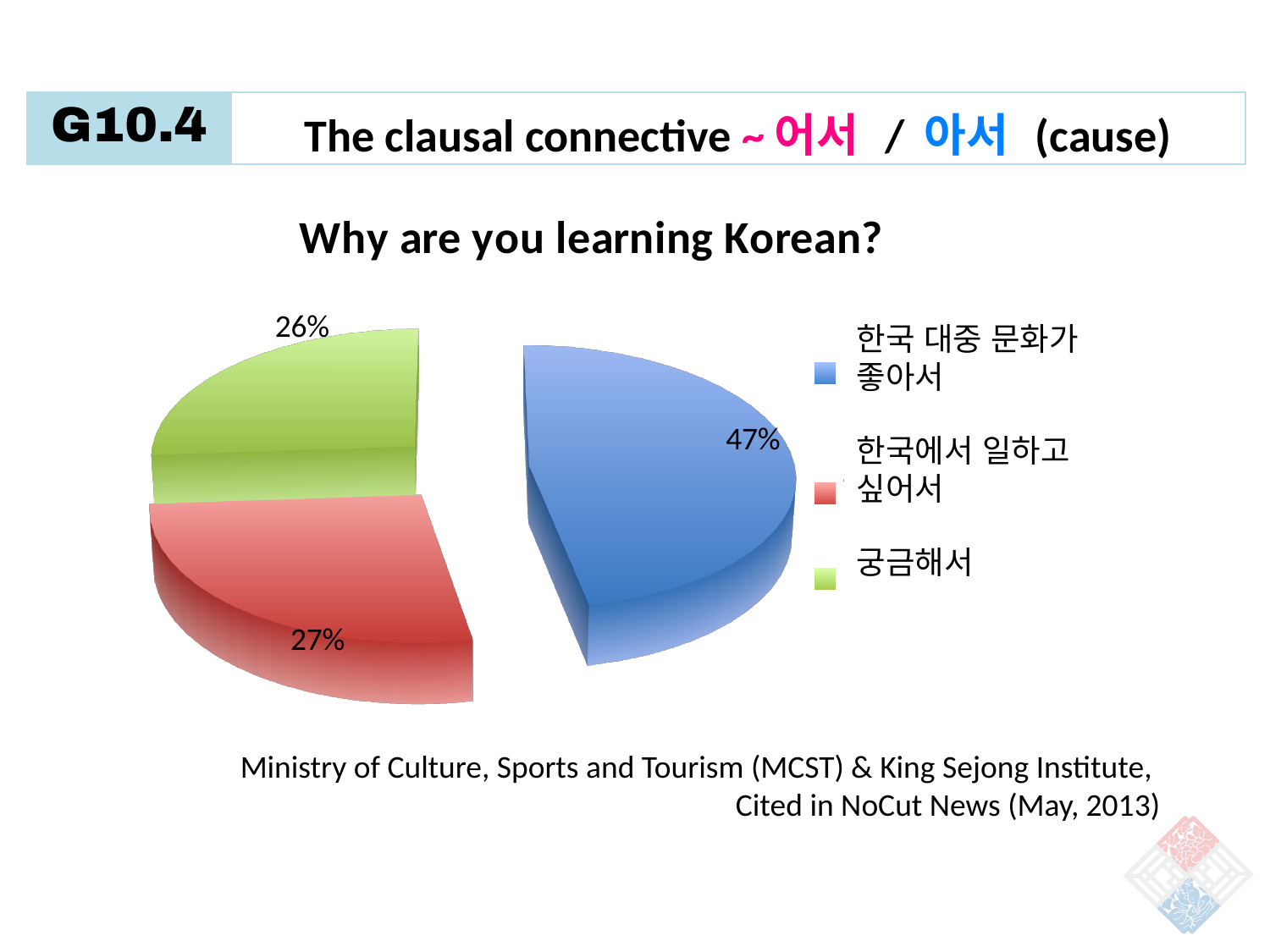

[unsupported chart]

| G10.4 | The clausal connective ~어서 / 아서 (cause) |
| --- | --- |
한국 대중 문화가
좋아서

한국에서 일하고 싶어서

궁금해서

Ministry of Culture, Sports and Tourism (MCST) & King Sejong Institute,
Cited in NoCut News (May, 2013)